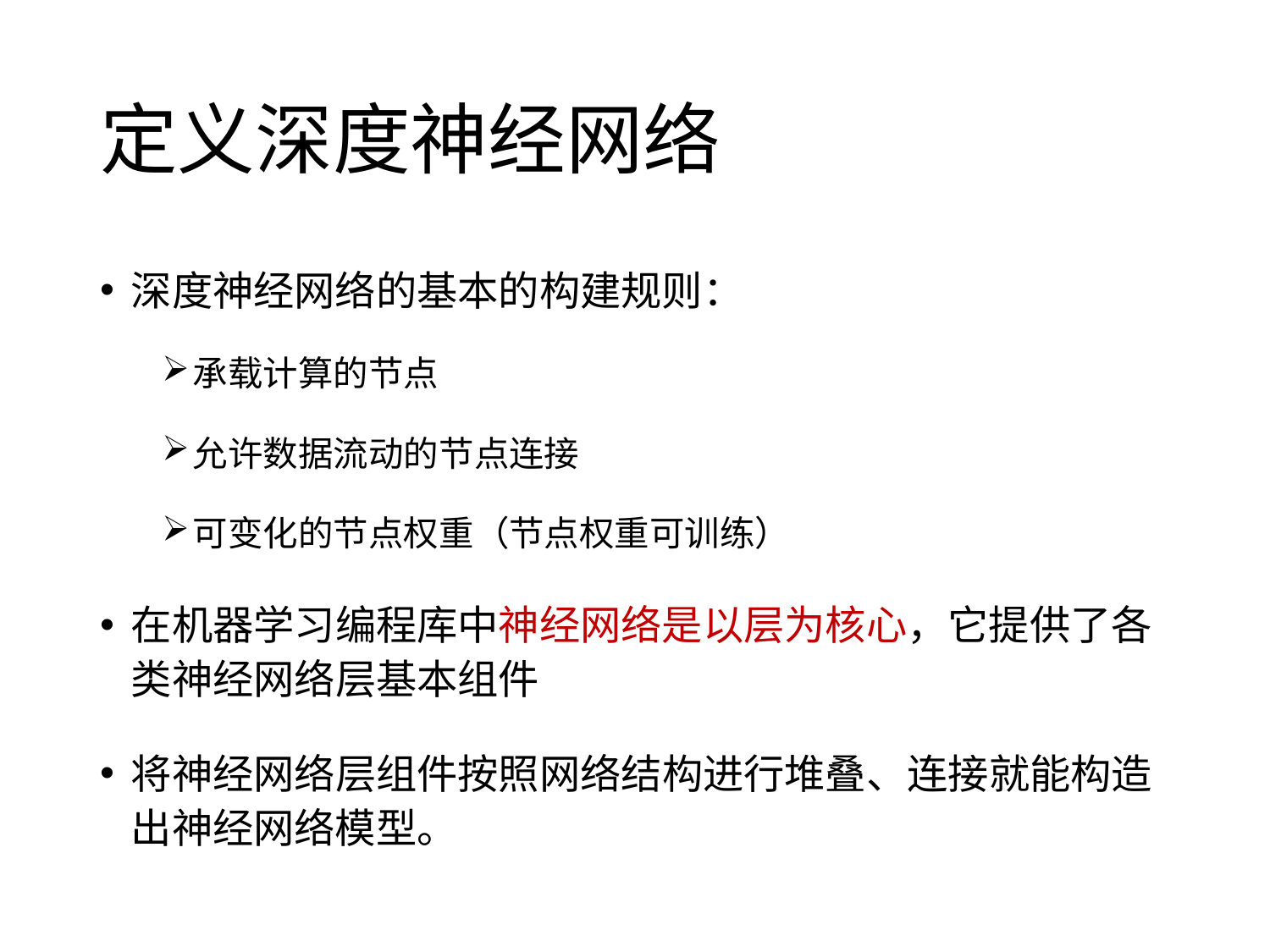

定义深度神经网络
深度神经网络的基本的构建规则：
承载计算的节点
允许数据流动的节点连接
可变化的节点权重（节点权重可训练）
在机器学习编程库中神经网络是以层为核心，它提供了各类神经网络层基本组件
将神经网络层组件按照网络结构进行堆叠、连接就能构造出神经网络模型。